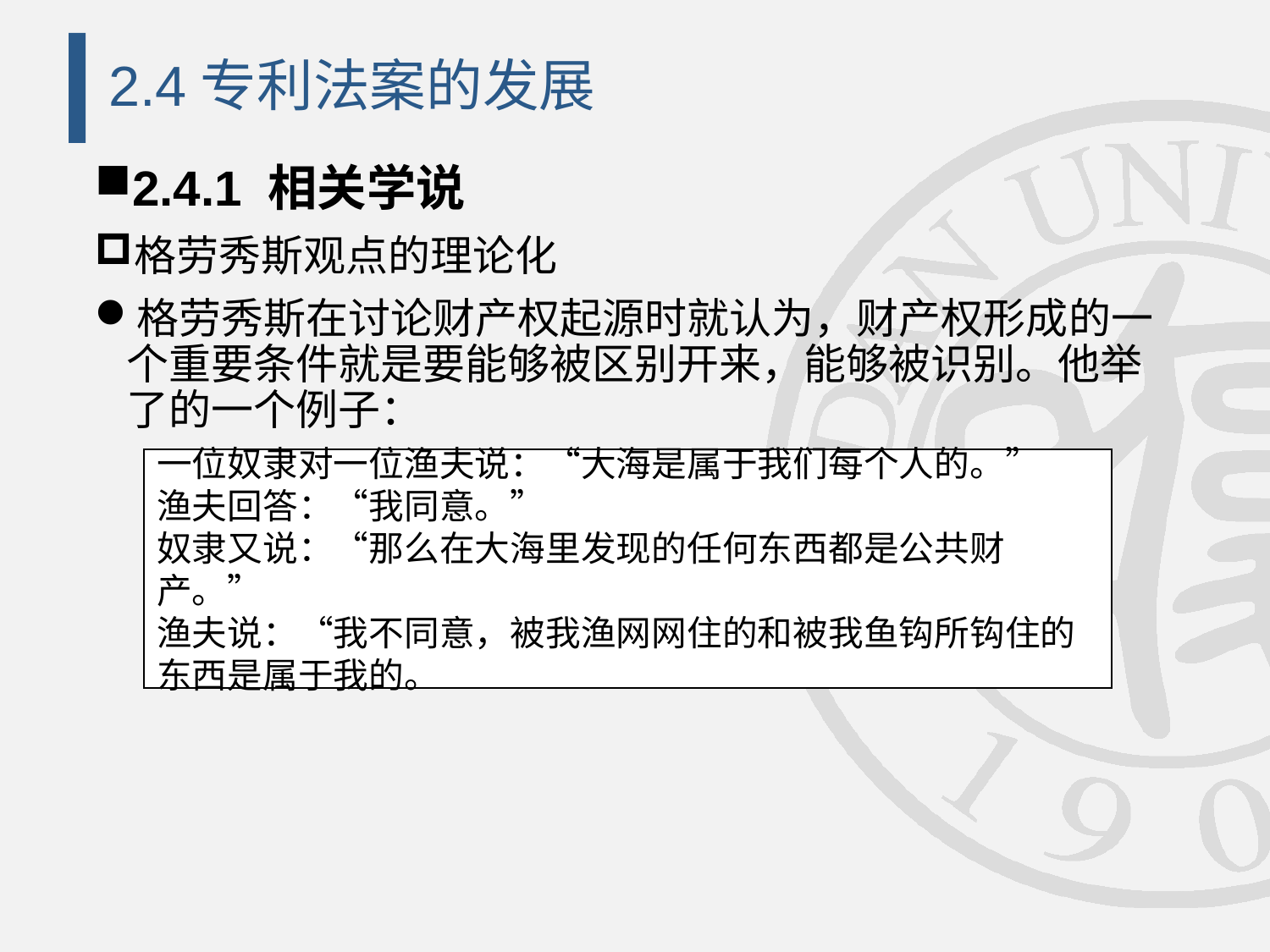

# 2.4专利法案的发展
2.4.1 相关学说
格劳秀斯观点的理论化
格劳秀斯在讨论财产权起源时就认为，财产权形成的一个重要条件就是要能够被区别开来，能够被识别。他举了的一个例子：

一位奴隶对一位渔夫说：“大海是属于我们每个人的。”
渔夫回答：“我同意。”
奴隶又说：“那么在大海里发现的任何东西都是公共财产。”
渔夫说：“我不同意，被我渔网网住的和被我鱼钩所钩住的东西是属于我的。